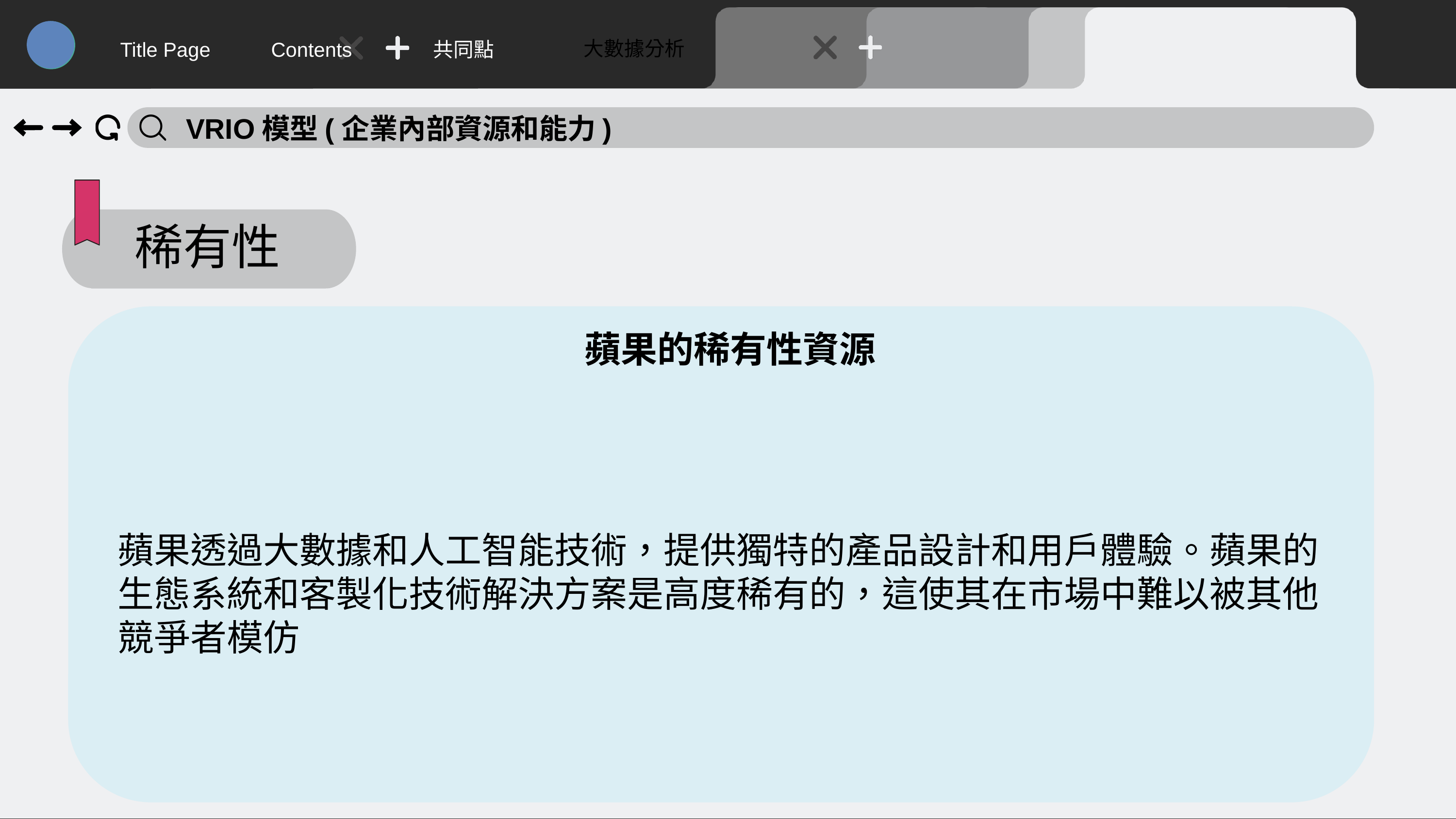

大數據分析
Title Page
Contents
共同點

VRIO模型(企業內部資源和能力)

稀有性

蘋果的稀有性資源
蘋果透過大數據和人工智能技術，提供獨特的產品設計和用戶體驗。蘋果的生態系統和客製化技術解決方案是高度稀有的，這使其在市場中難以被其他競爭者模仿
34